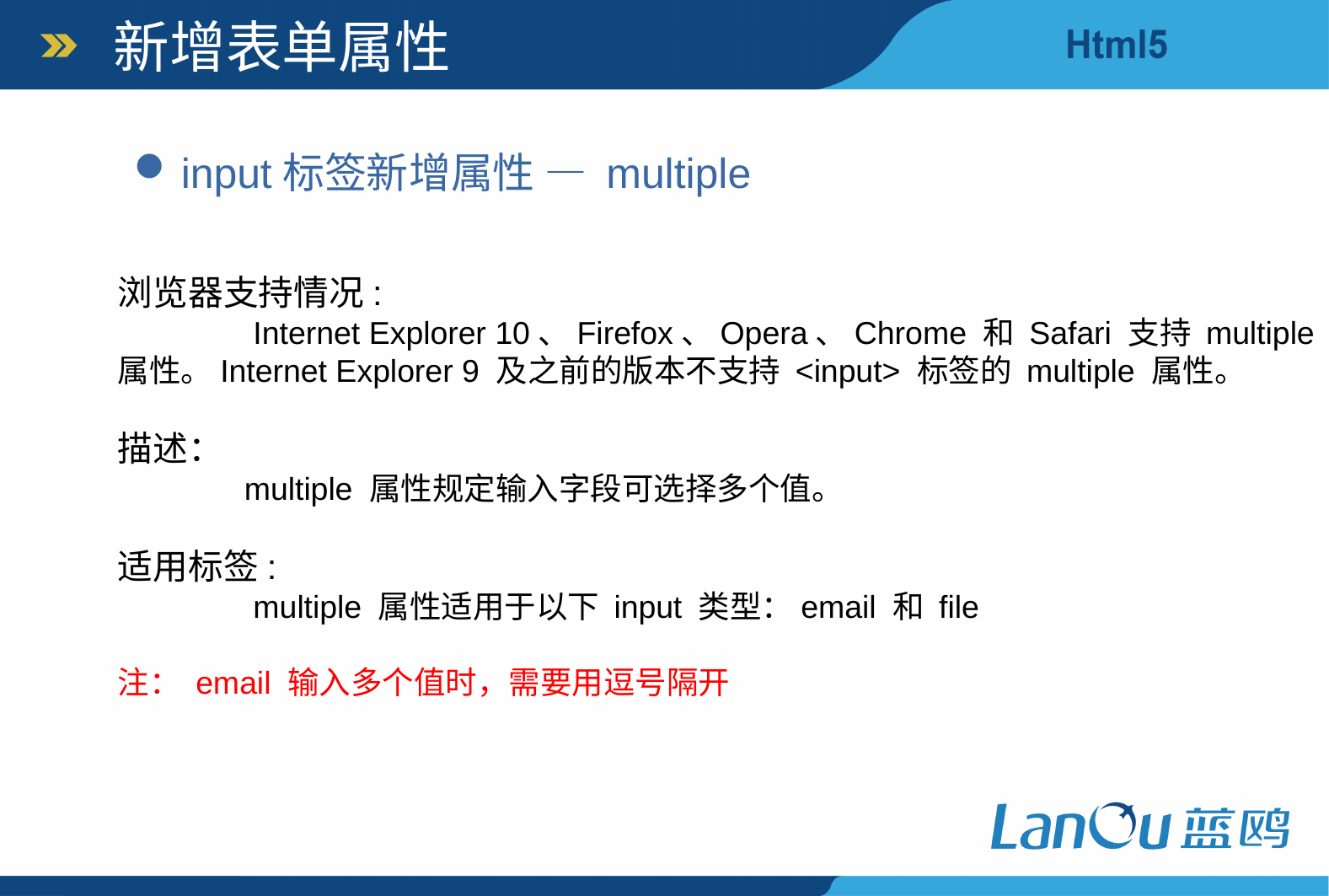

新增表单属性
input标签新增属性 — multiple

浏览器支持情况:
	 Internet Explorer 10、Firefox、Opera、Chrome 和 Safari 支持 multiple 属性。Internet Explorer 9 及之前的版本不支持 <input> 标签的 multiple 属性。

描述：
	multiple 属性规定输入字段可选择多个值。

适用标签:
	 multiple 属性适用于以下 input 类型：email 和 file

注： email 输入多个值时，需要用逗号隔开